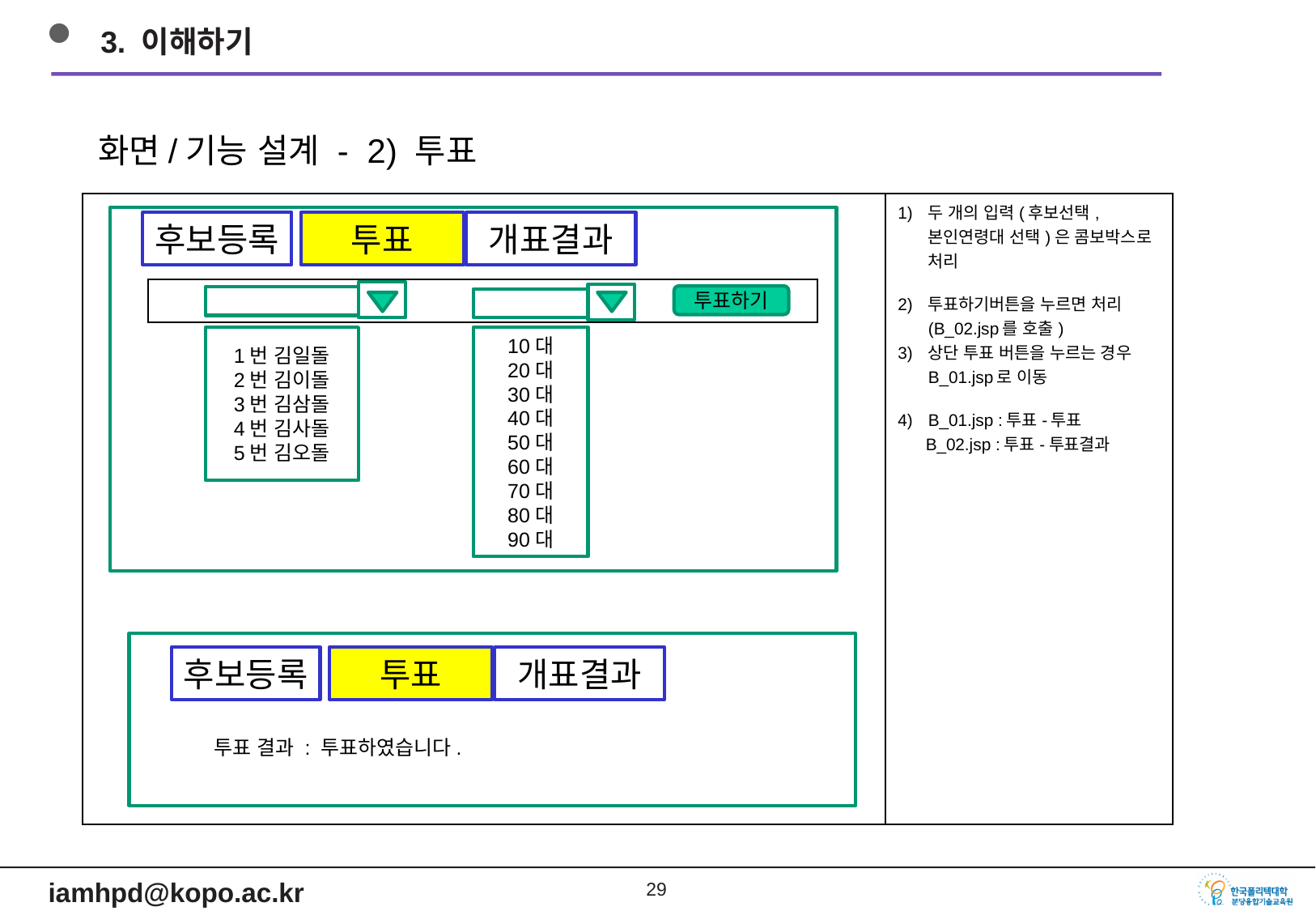

3. 이해하기
화면/기능 설계 -  2) 투표
|  | 두 개의 입력(후보선택,본인연령대 선택)은 콤보박스로 처리 투표하기버튼을 누르면 처리(B\_02.jsp를 호출) 상단 투표 버튼을 누르는 경우 B\_01.jsp로 이동 B\_01.jsp :투표-투표 B\_02.jsp :투표-투표결과 |
| --- | --- |

후보등록
투표
개표결과
|  |
| --- |

투표하기

1번 김일돌
2번 김이돌
3번 김삼돌
4번 김사돌
5번 김오돌
10대
20대
30대
40대
50대
60대
70대
80대
90대

후보등록
투표
개표결과
투표 결과 : 투표하였습니다.
29